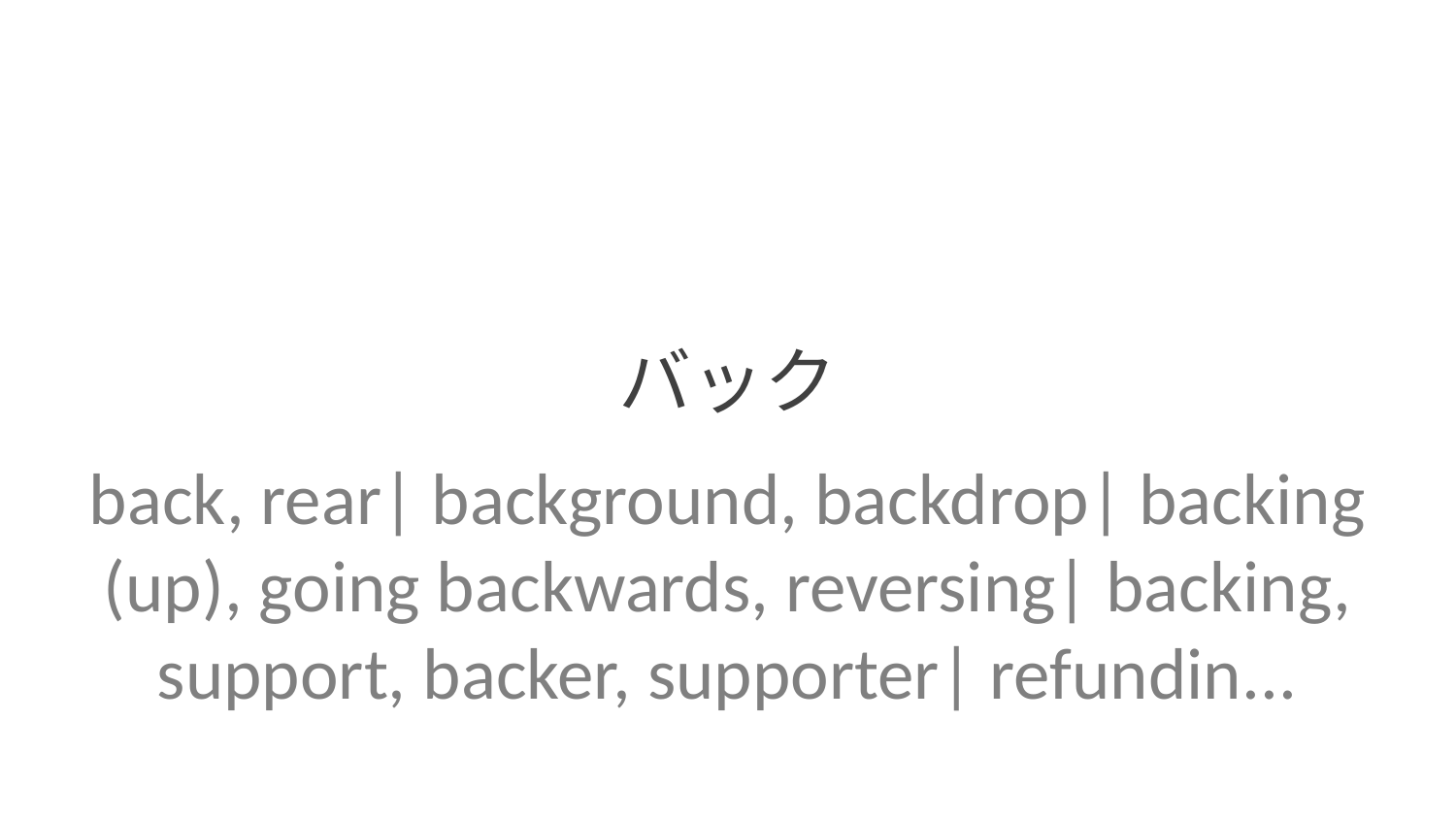

バック
back, rear| background, backdrop| backing (up), going backwards, reversing| backing, support, backer, supporter| refundin...